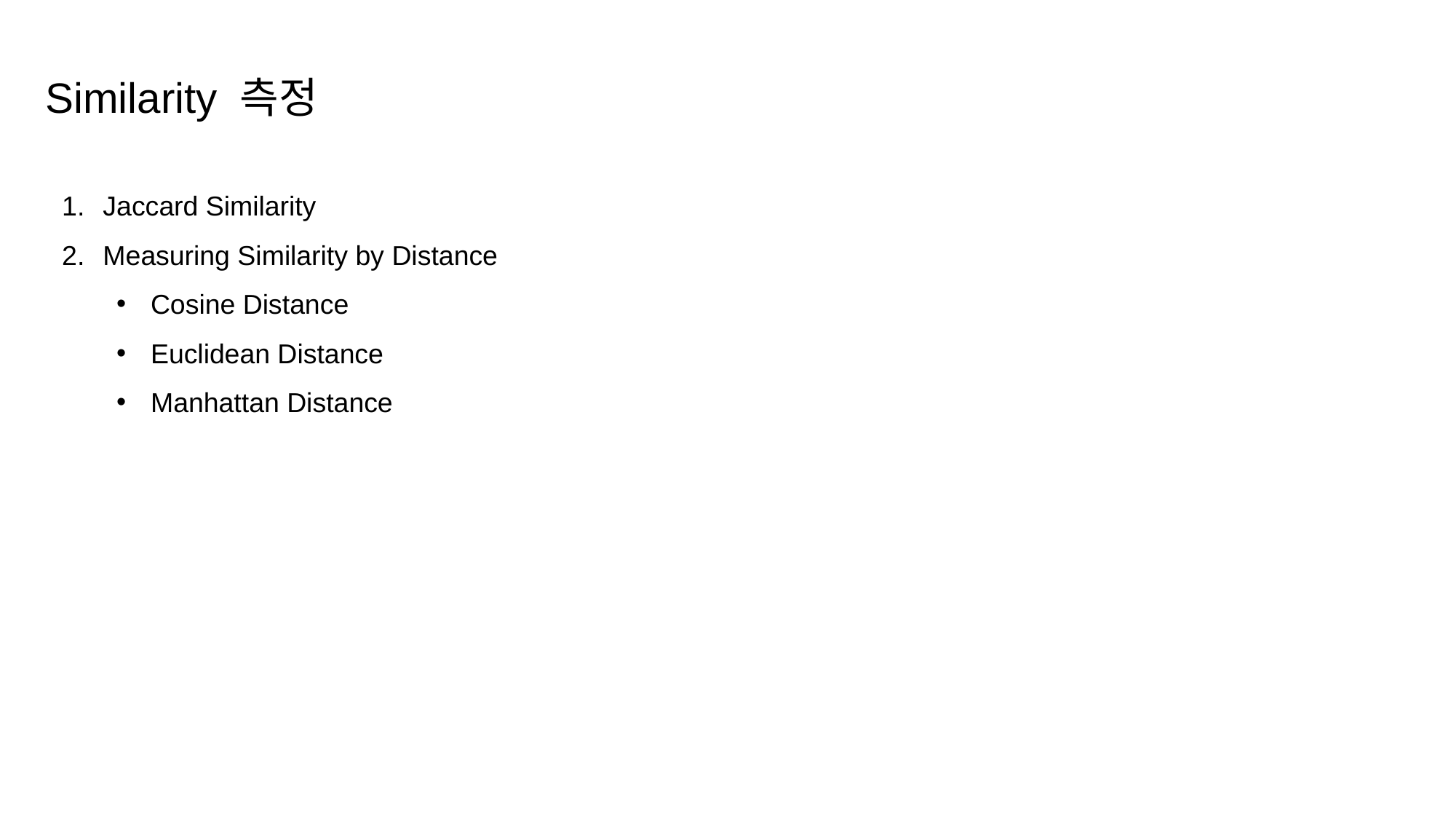

Similarity 측정
Jaccard Similarity
Measuring Similarity by Distance
Cosine Distance
Euclidean Distance
Manhattan Distance